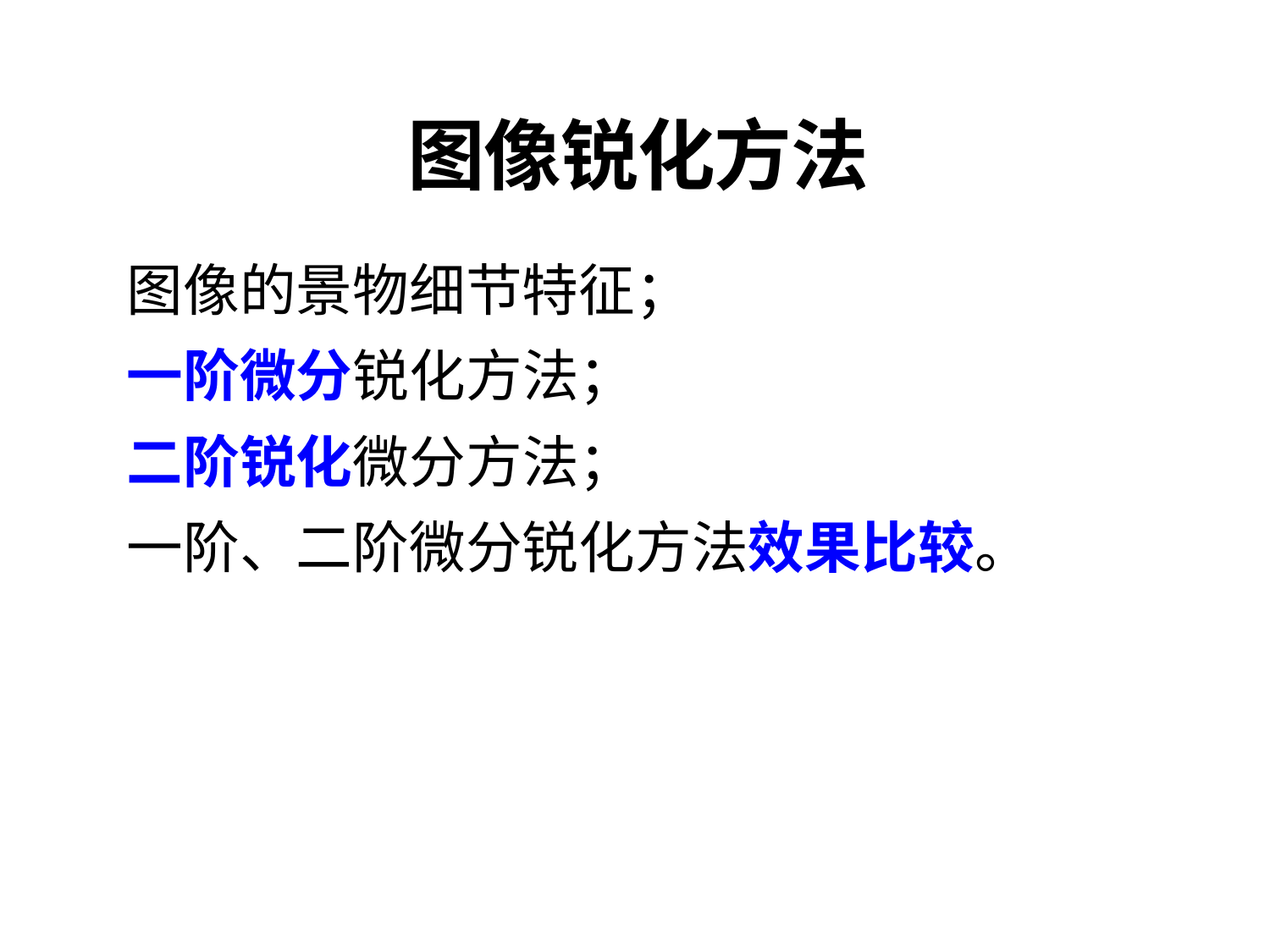

# 图像锐化方法
图像的景物细节特征；
一阶微分锐化方法；
二阶锐化微分方法；
一阶、二阶微分锐化方法效果比较。